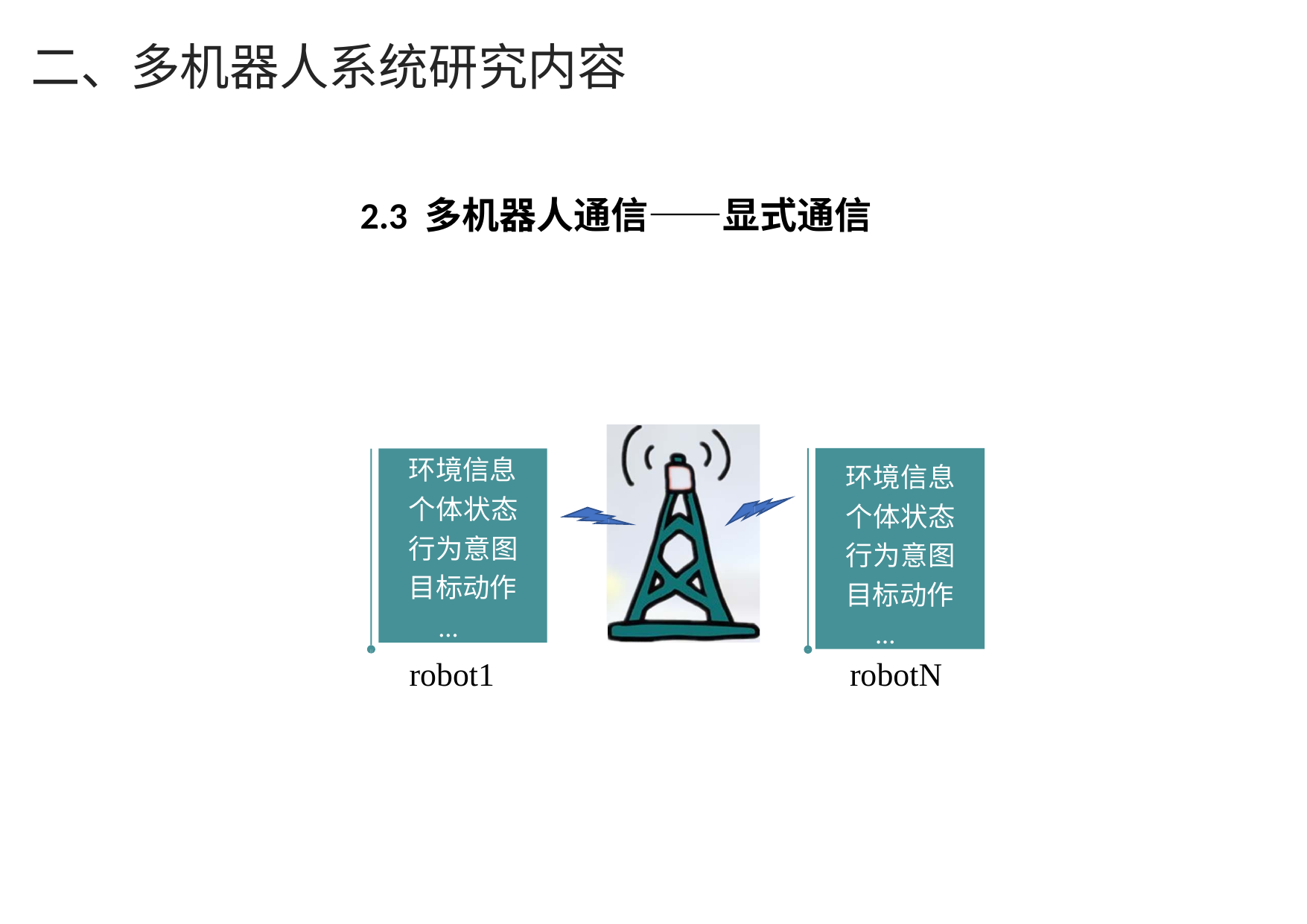

二、多机器人系统研究内容
2.3 多机器人通信——显式通信

环境信息 个体状态 行为意图 目标动作
...

环境信息
个体状态 行为意图 目标动作
...

robotN
robot1